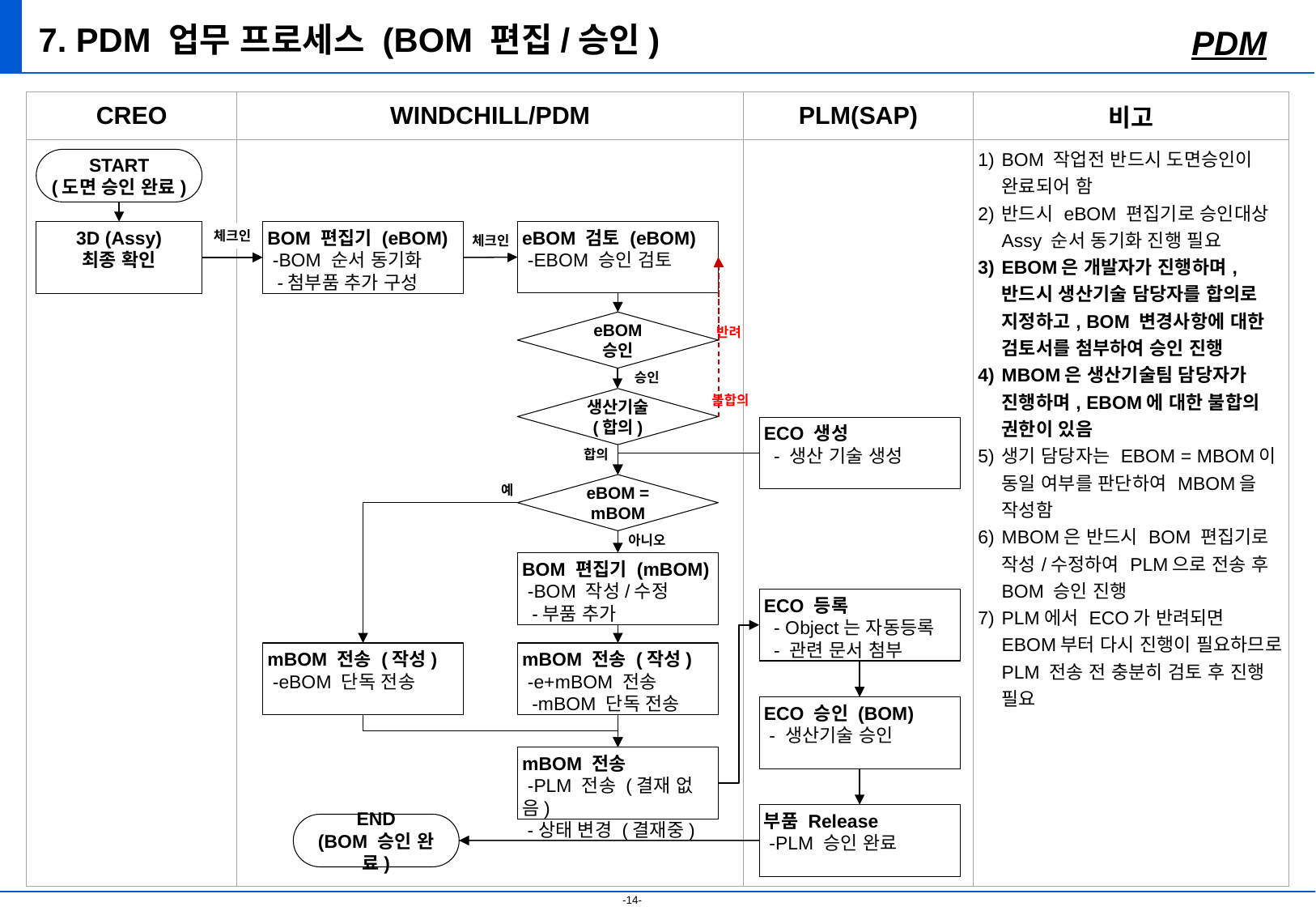

# 7. PDM 업무 프로세스 (BOM 편집/승인)
PDM
| CREO | WINDCHILL/PDM | PLM(SAP) | 비고 |
| --- | --- | --- | --- |
|  |  |  | BOM 작업전 반드시 도면승인이 완료되어 함 반드시 eBOM 편집기로 승인대상 Assy 순서 동기화 진행 필요 EBOM은 개발자가 진행하며, 반드시 생산기술 담당자를 합의로 지정하고, BOM 변경사항에 대한 검토서를 첨부하여 승인 진행 MBOM은 생산기술팀 담당자가 진행하며, EBOM에 대한 불합의 권한이 있음 생기 담당자는 EBOM = MBOM이 동일 여부를 판단하여 MBOM을 작성함 MBOM은 반드시 BOM 편집기로 작성/수정하여 PLM으로 전송 후 BOM 승인 진행 PLM에서 ECO가 반려되면 EBOM부터 다시 진행이 필요하므로 PLM 전송 전 충분히 검토 후 진행 필요 |
START
(도면 승인 완료)
3D (Assy)
최종 확인
BOM 편집기 (eBOM)
 -BOM 순서 동기화
 -첨부품 추가 구성
eBOM 검토 (eBOM)
 -EBOM 승인 검토

체크인
체크인
eBOM
승인
반려
승인
불합의
생산기술
(합의)
ECO 생성
 - 생산 기술 생성
합의
eBOM = mBOM
예
아니오
BOM 편집기 (mBOM)
 -BOM 작성/수정
 -부품 추가
ECO 등록
 - Object는 자동등록
 - 관련 문서 첨부
mBOM 전송 (작성)
 -eBOM 단독 전송
mBOM 전송 (작성)
 -e+mBOM 전송
 -mBOM 단독 전송
ECO 승인 (BOM)
 - 생산기술 승인
mBOM 전송
 -PLM 전송 (결재 없음)
 -상태 변경 (결재중)
부품 Release
 -PLM 승인 완료
END
(BOM 승인 완료)